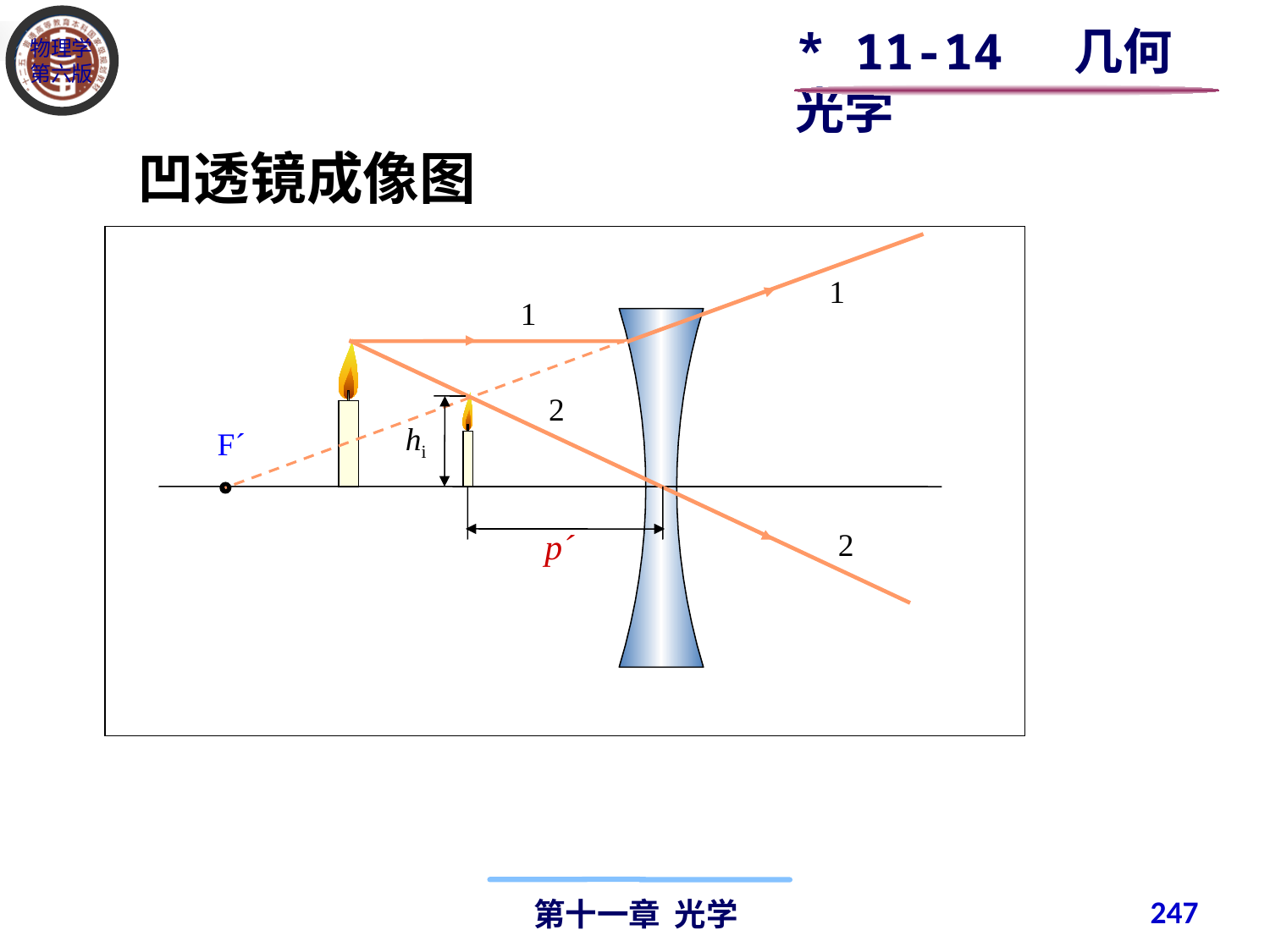

* 11-14  几何光学

凹透镜成像图

1

1

2
2

hi
F´

p´

247